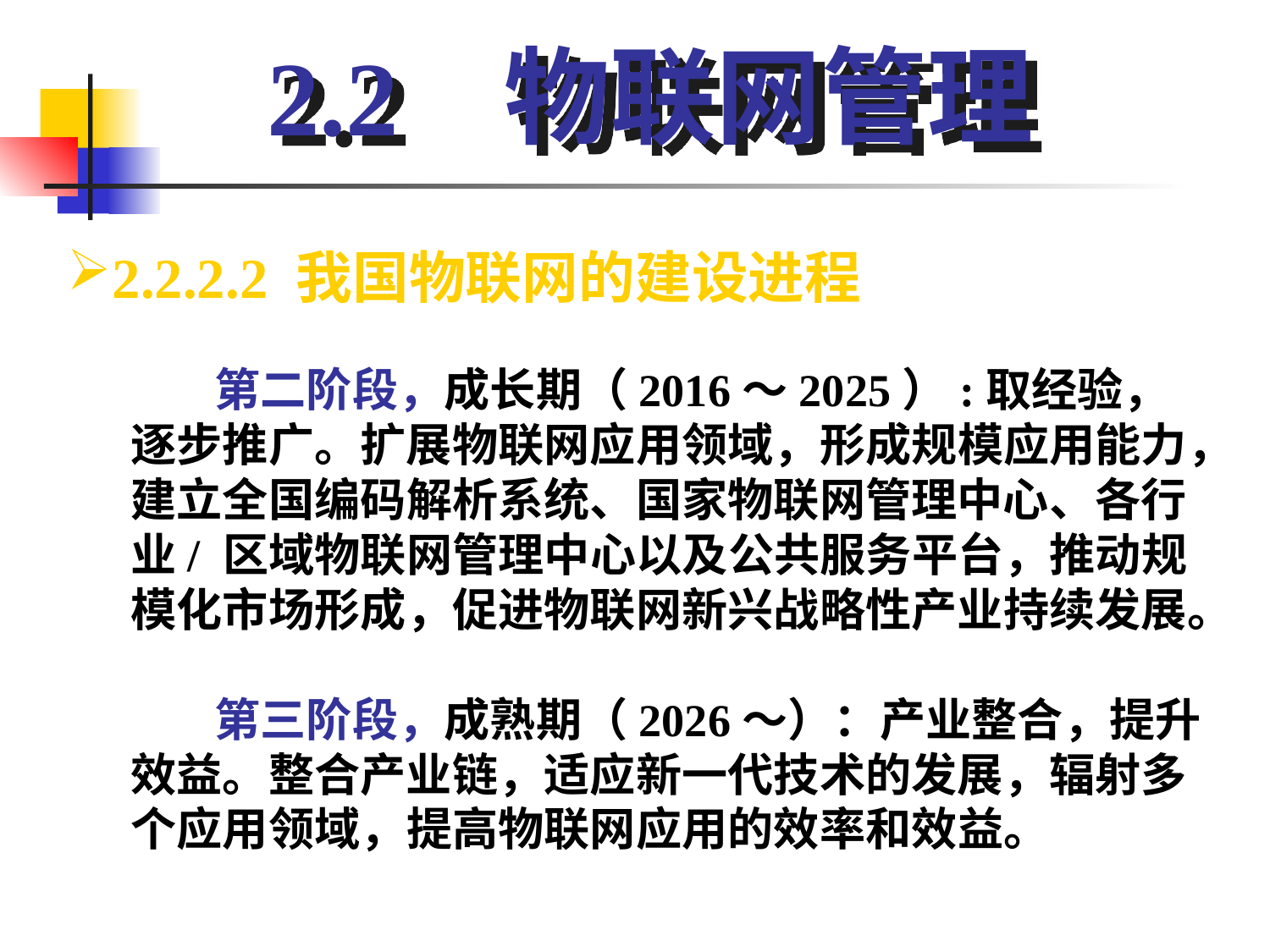

2.2   物联网管理
2.2.2.2 我国物联网的建设进程

       第二阶段，成长期（2016～2025）:取经验，逐步推广。扩展物联网应用领域，形成规模应用能力，建立全国编码解析系统、国家物联网管理中心、各行业/ 区域物联网管理中心以及公共服务平台，推动规模化市场形成，促进物联网新兴战略性产业持续发展。

       第三阶段，成熟期（2026～）：产业整合，提升效益。整合产业链，适应新一代技术的发展，辐射多个应用领域，提高物联网应用的效率和效益。